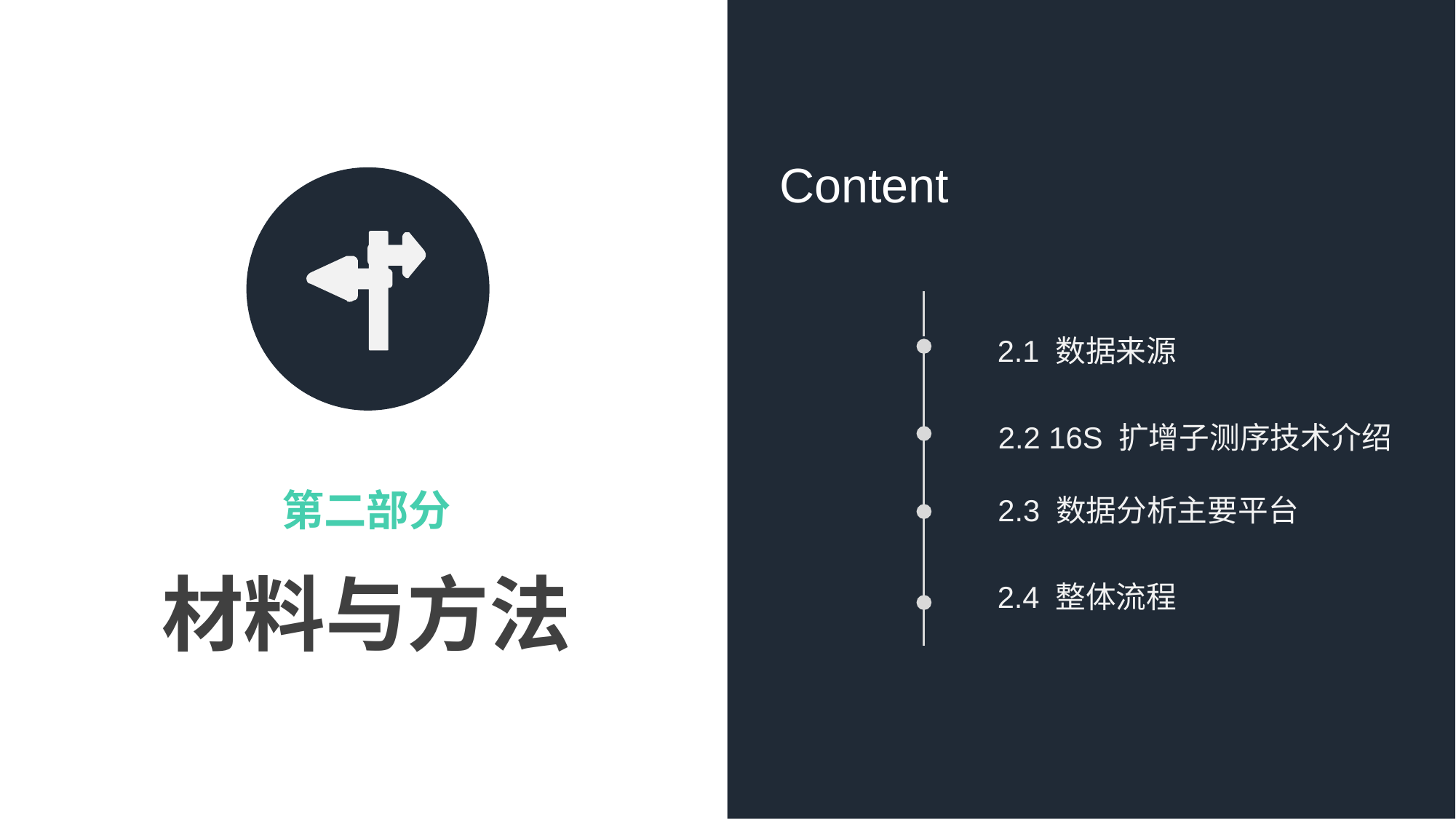

​
Content

2.1 数据来源
2.2 16S 扩增子测序技术介绍
第二部分
2.3 数据分析主要平台
材料与方法
2.4 整体流程